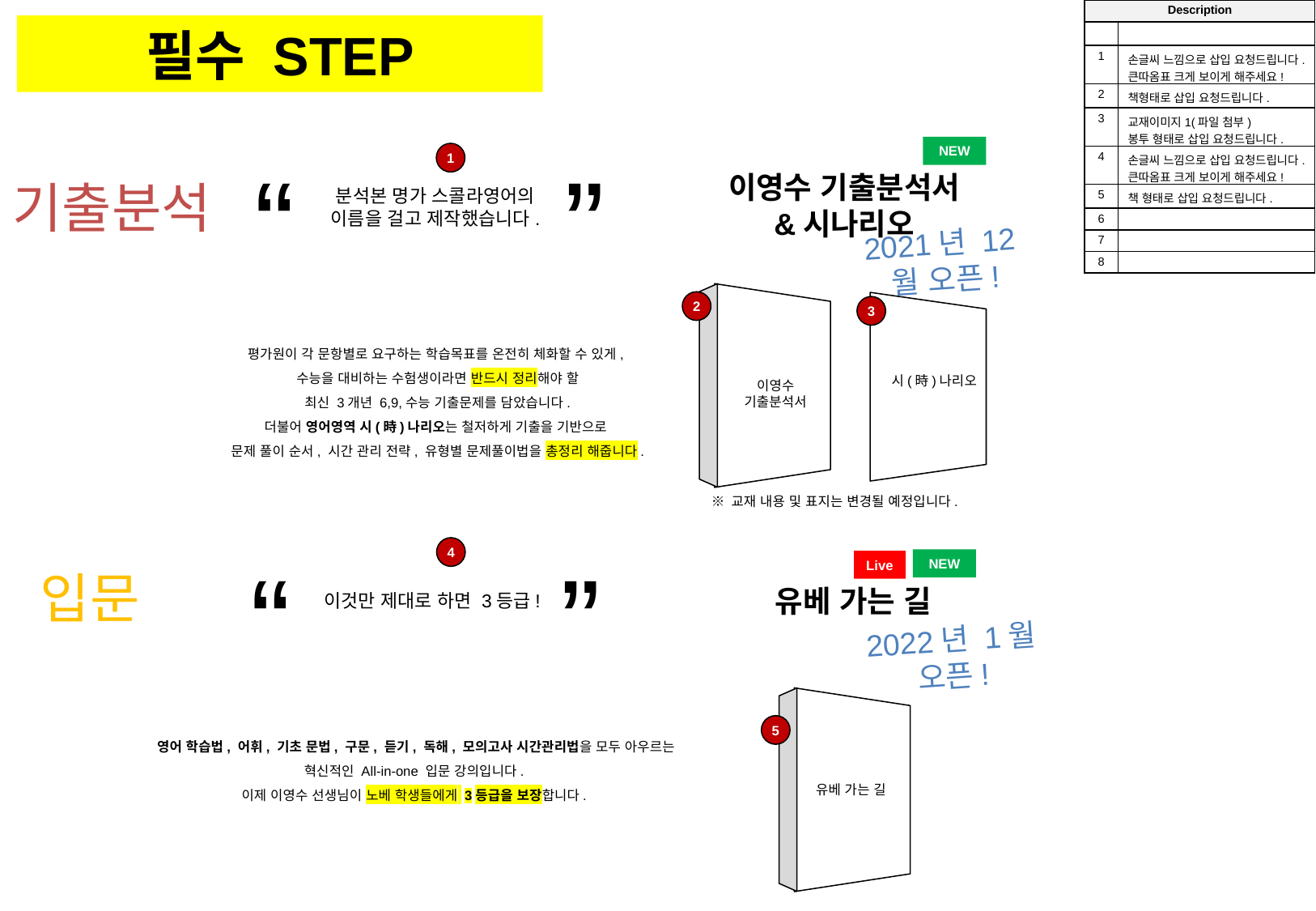

| Description |  |
| --- | --- |
|  |  |
| 1 | 손글씨 느낌으로 삽입 요청드립니다. 큰따옴표 크게 보이게 해주세요! |
| 2 | 책형태로 삽입 요청드립니다. |
| 3 | 교재이미지1(파일 첨부) 봉투 형태로 삽입 요청드립니다. |
| 4 | 손글씨 느낌으로 삽입 요청드립니다. 큰따옴표 크게 보이게 해주세요! |
| 5 | 책 형태로 삽입 요청드립니다. |
| 6 |  |
| 7 |  |
| 8 |  |
필수 STEP
NEW
이영수 기출분석서
&시나리오
분석본 명가 스콜라영어의
이름을 걸고 제작했습니다.
“		  ”
1
기출분석
2021년 12월 오픈!

2
3

평가원이 각 문항별로 요구하는 학습목표를 온전히 체화할 수 있게,
수능을 대비하는 수험생이라면 반드시 정리해야 할
최신 3개년 6,9,수능 기출문제를 담았습니다.
더불어 영어영역 시(時)나리오는 철저하게 기출을 기반으로
문제 풀이 순서, 시간 관리 전략, 유형별 문제풀이법을 총정리 해줍니다.
시(時)나리오
이영수
기출분석서
※ 교재 내용 및 표지는 변경될 예정입니다.
이것만 제대로 하면 3등급!
유베 가는 길
“		  ”
4
NEW
Live
입문
2022년 1월 오픈!

5
영어 학습법, 어휘, 기초 문법, 구문, 듣기, 독해, 모의고사 시간관리법을 모두 아우르는
혁신적인 All-in-one 입문 강의입니다.
이제 이영수 선생님이 노베 학생들에게 3등급을 보장합니다.
유베 가는 길